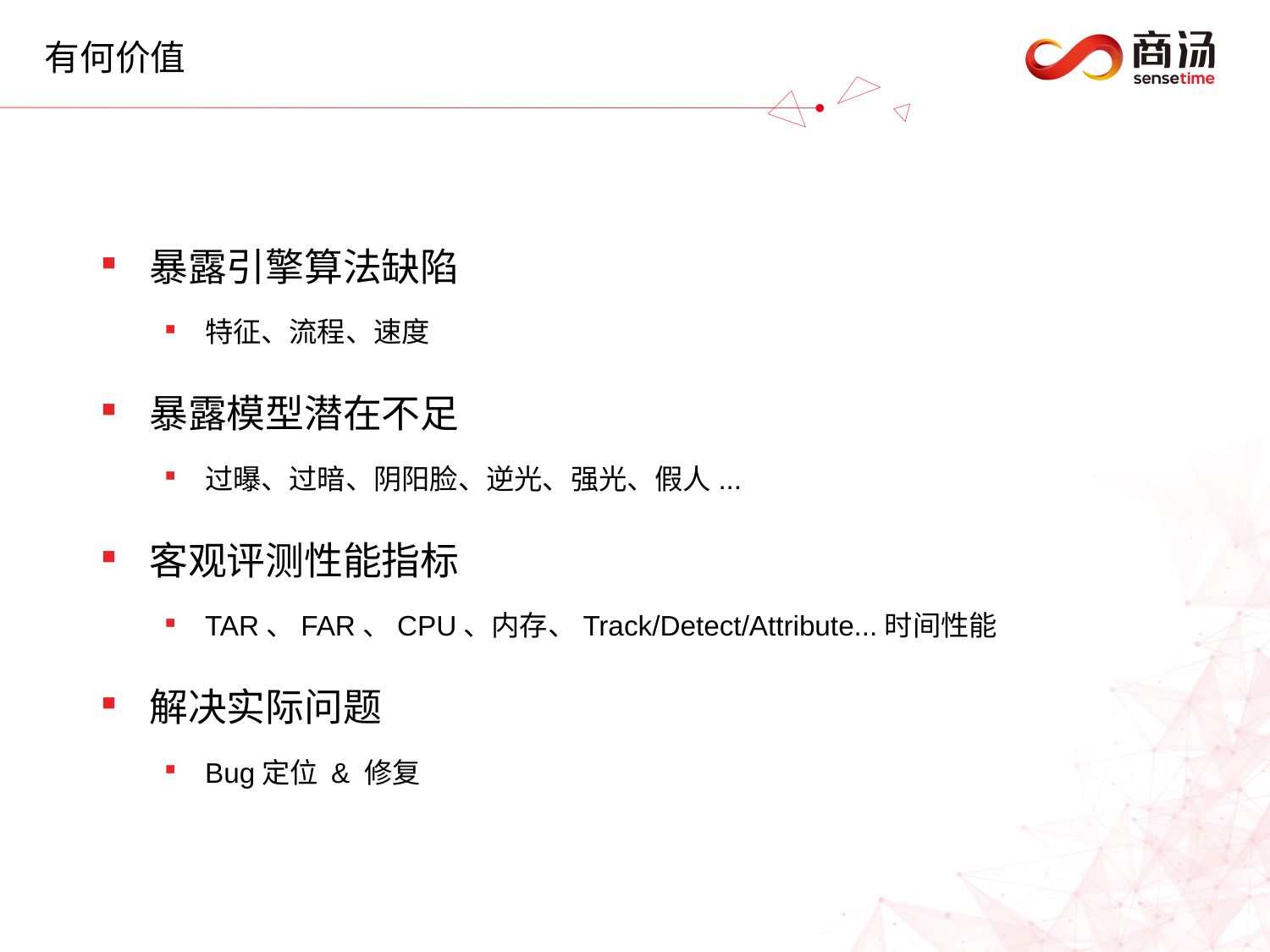

有何价值
暴露引擎算法缺陷
特征、流程、速度
暴露模型潜在不足
过曝、过暗、阴阳脸、逆光、强光、假人...
客观评测性能指标
TAR、FAR、CPU、内存、Track/Detect/Attribute...时间性能
解决实际问题
Bug定位 & 修复
9